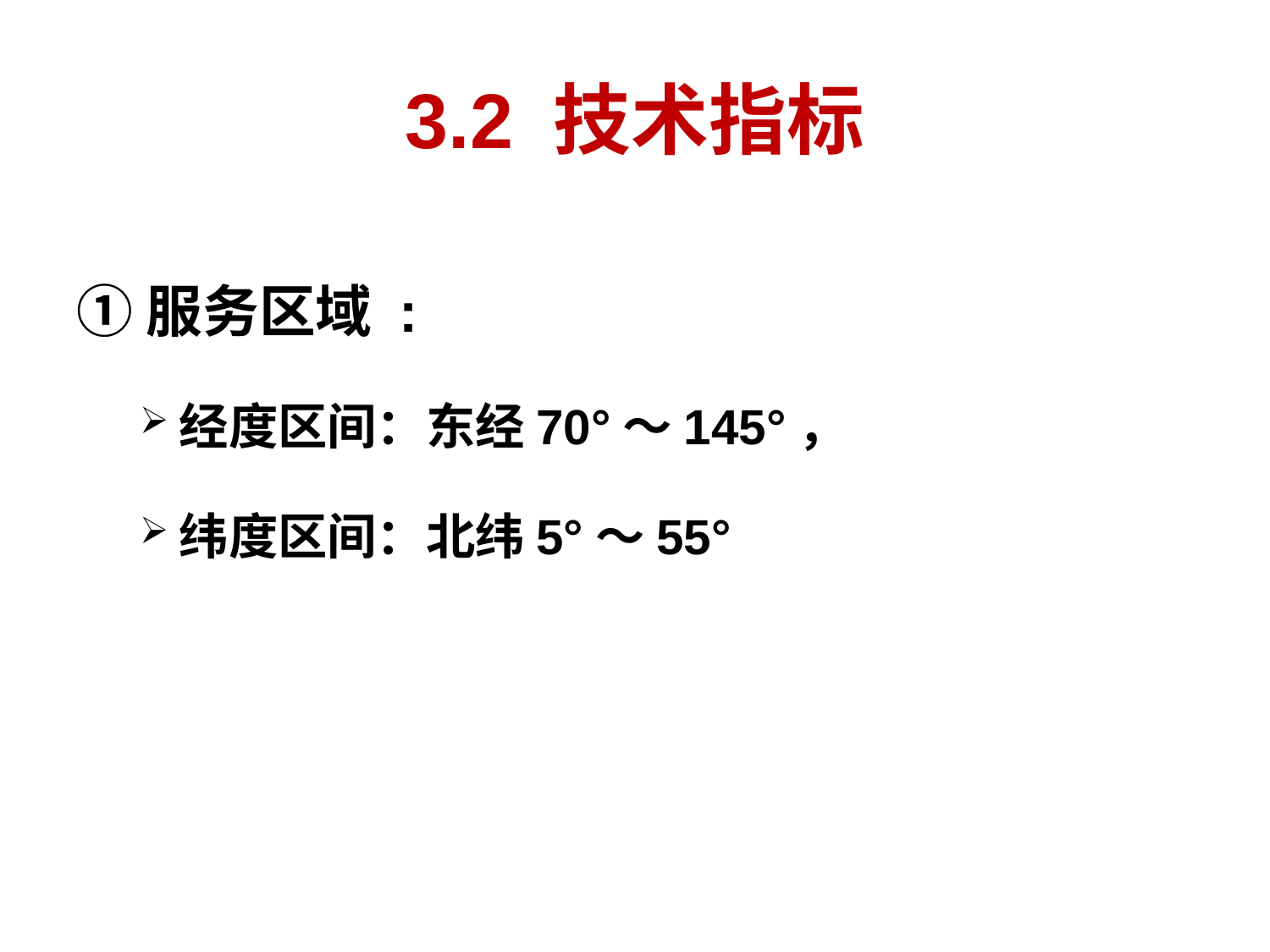

# 3.2 技术指标
①服务区域 :
经度区间：东经70°～145°，
纬度区间：北纬5°～55°